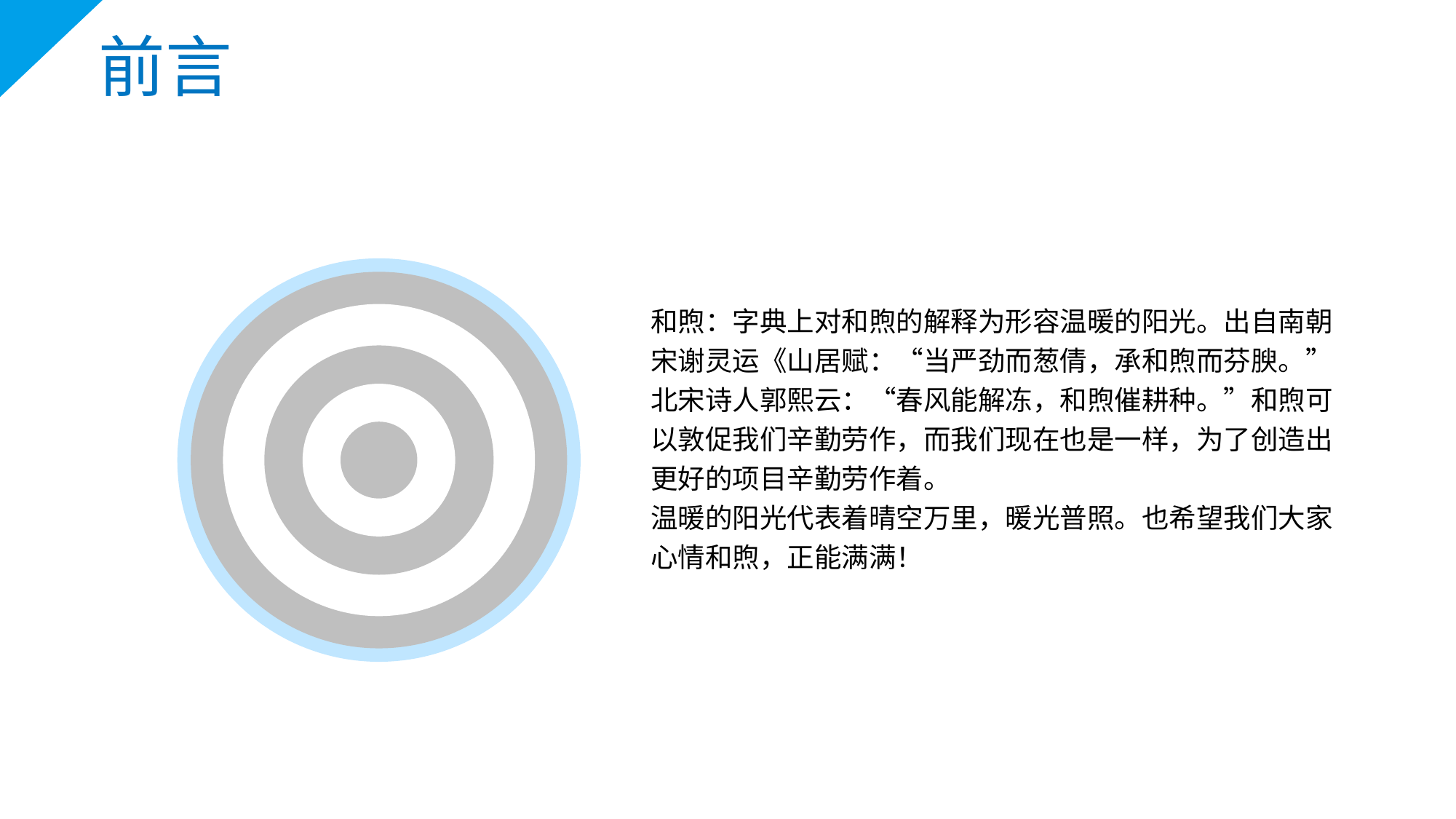

前言

和煦：字典上对和煦的解释为形容温暖的阳光。出自南朝 宋谢灵运《山居赋：“当严劲而葱倩，承和煦而芬腴。”北宋诗人郭熙云：“春风能解冻，和煦催耕种。”和煦可以敦促我们辛勤劳作，而我们现在也是一样，为了创造出更好的项目辛勤劳作着。
温暖的阳光代表着晴空万里，暖光普照。也希望我们大家心情和煦，正能满满！